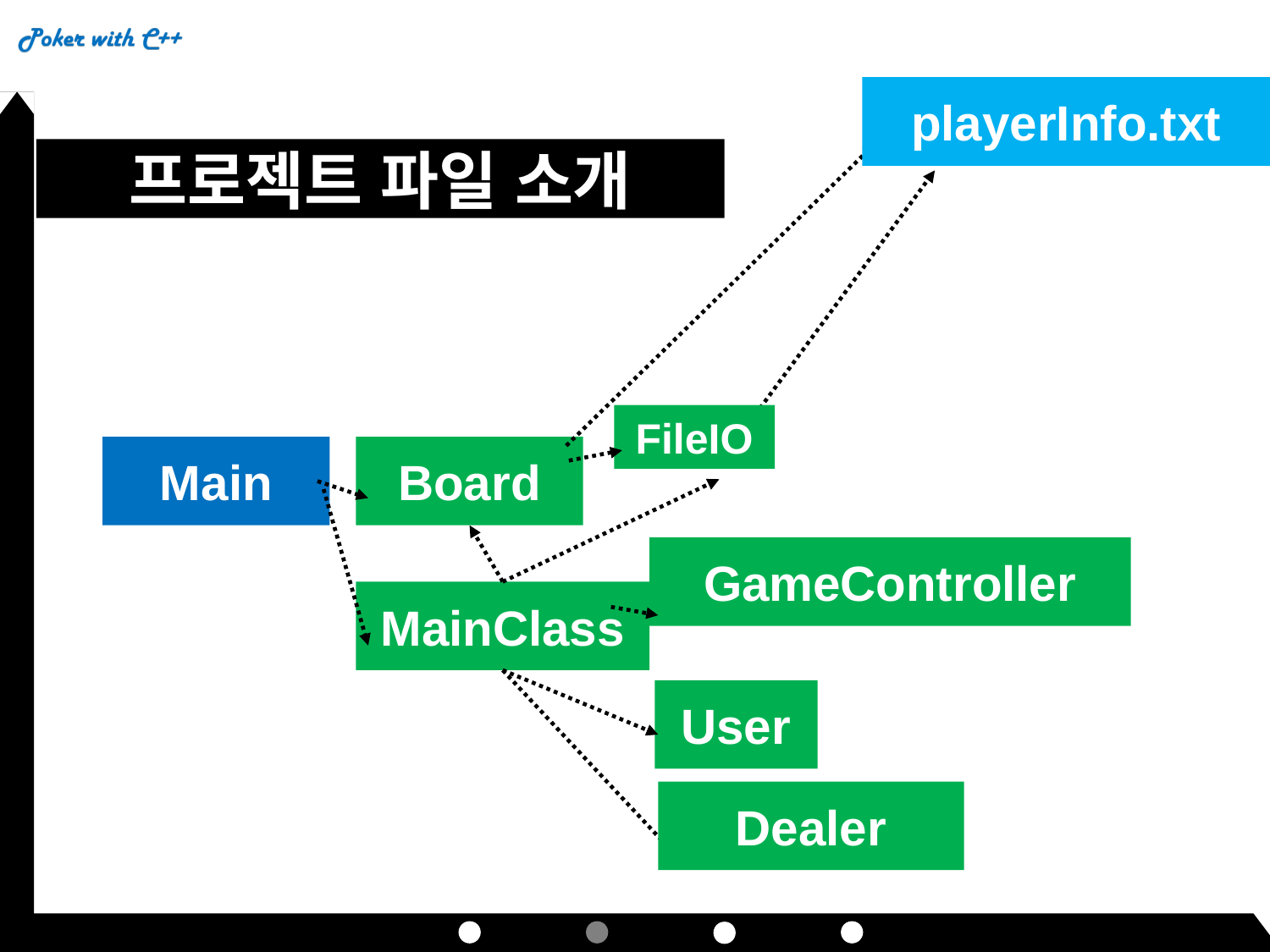

playerInfo.txt
프로젝트 파일 소개
FileIO
Main
Board
GameController
MainClass
User
Dealer